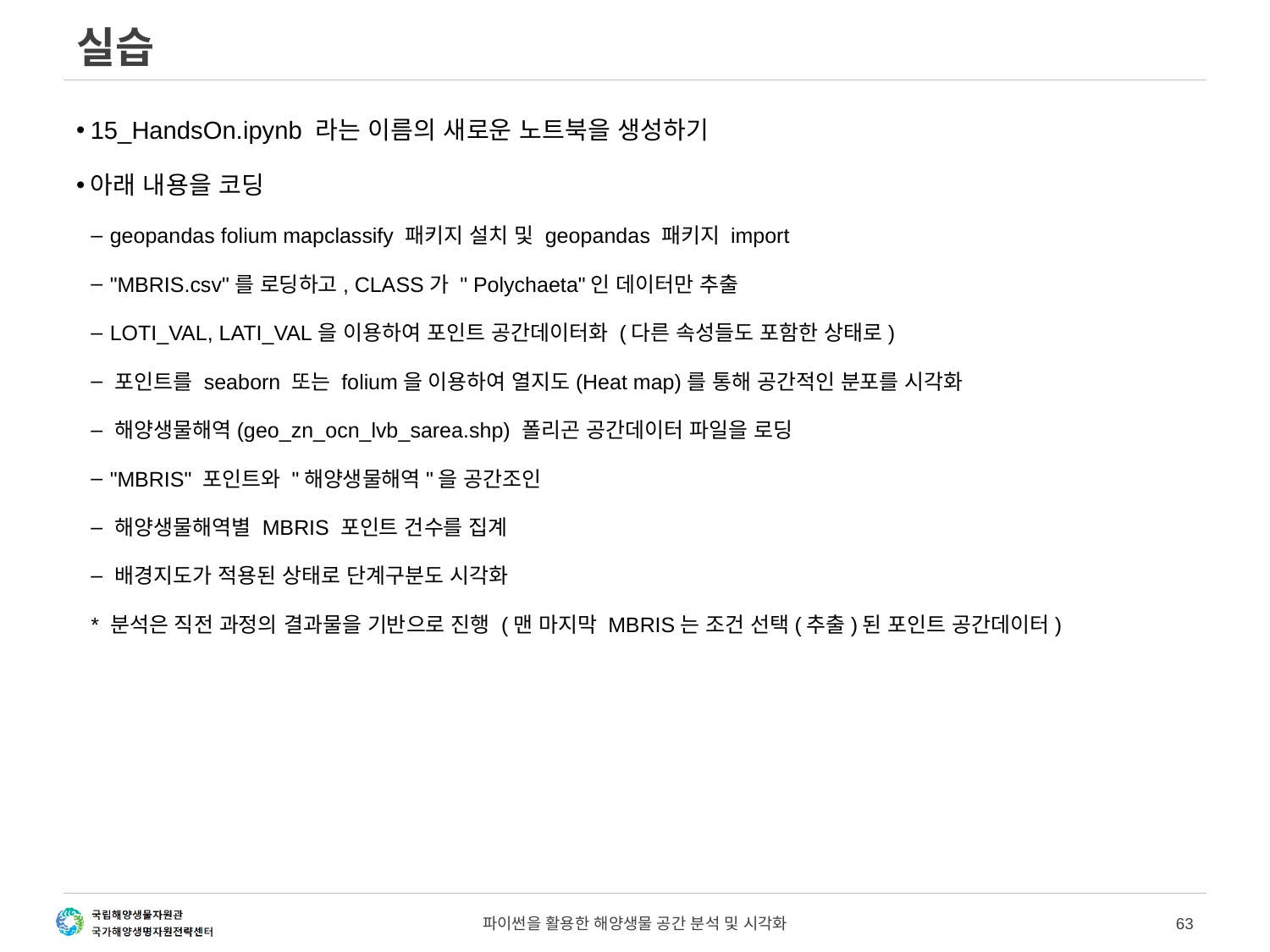

# 실습
15_HandsOn.ipynb 라는 이름의 새로운 노트북을 생성하기
아래 내용을 코딩
 geopandas folium mapclassify 패키지 설치 및 geopandas 패키지 import
 "MBRIS.csv"를 로딩하고, CLASS가 " Polychaeta"인 데이터만 추출
 LOTI_VAL, LATI_VAL을 이용하여 포인트 공간데이터화 (다른 속성들도 포함한 상태로)
 포인트를 seaborn 또는 folium을 이용하여 열지도(Heat map)를 통해 공간적인 분포를 시각화
 해양생물해역(geo_zn_ocn_lvb_sarea.shp) 폴리곤 공간데이터 파일을 로딩
 "MBRIS" 포인트와 "해양생물해역"을 공간조인
 해양생물해역별 MBRIS 포인트 건수를 집계
 배경지도가 적용된 상태로 단계구분도 시각화
* 분석은 직전 과정의 결과물을 기반으로 진행 (맨 마지막 MBRIS는 조건 선택(추출)된 포인트 공간데이터)
파이썬을 활용한 해양생물 공간 분석 및 시각화
63